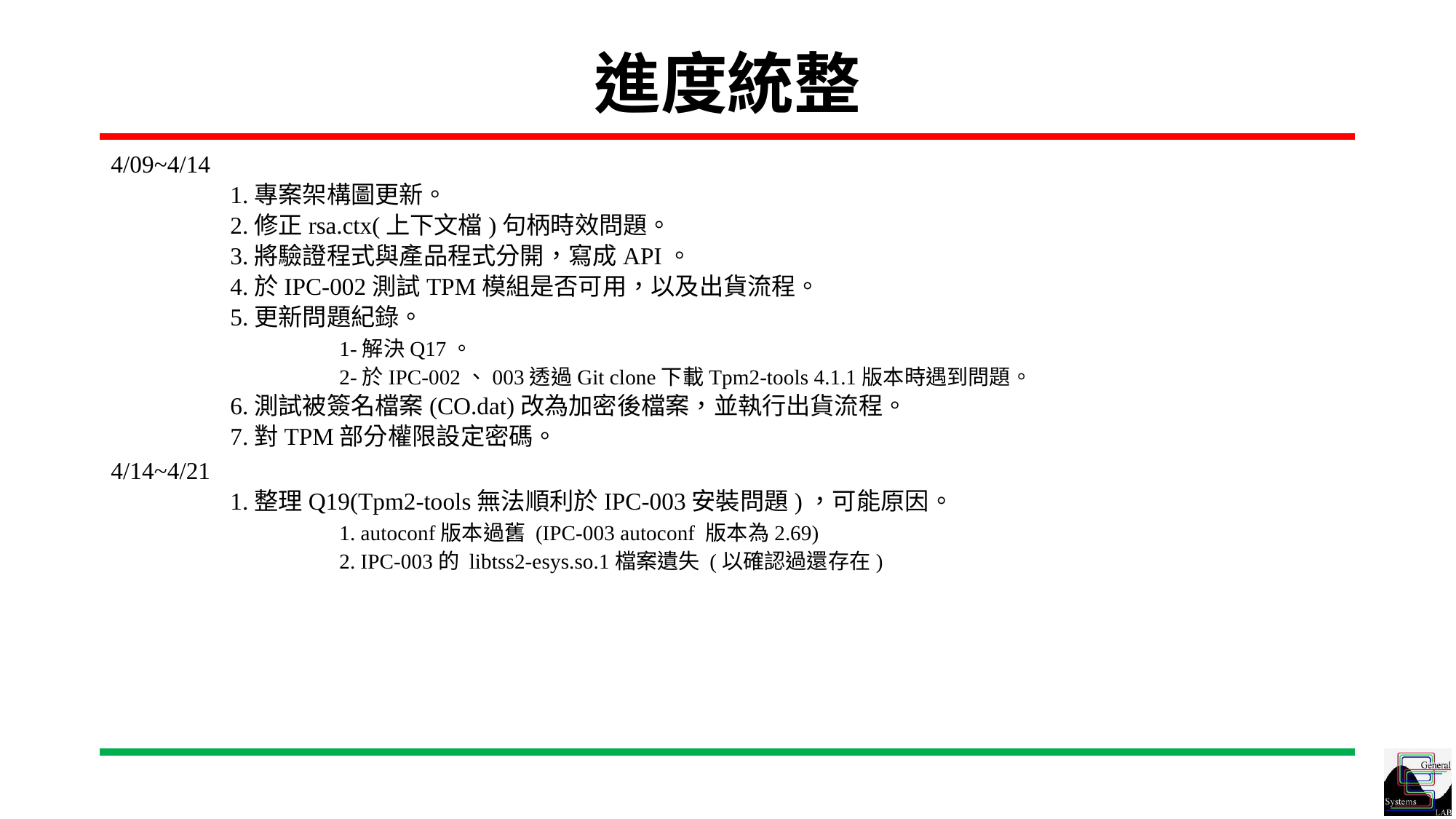

# 進度統整
4/09~4/14
1.專案架構圖更新。
2.修正rsa.ctx(上下文檔)句柄時效問題。
3.將驗證程式與產品程式分開，寫成API。
4.於IPC-002測試TPM模組是否可用，以及出貨流程。
5.更新問題紀錄。
	1-解決Q17。
	2-於IPC-002、003透過Git clone下載Tpm2-tools 4.1.1版本時遇到問題。
6.測試被簽名檔案(CO.dat)改為加密後檔案，並執行出貨流程。
7.對TPM部分權限設定密碼。
4/14~4/21
1.整理Q19(Tpm2-tools無法順利於IPC-003安裝問題)，可能原因。
	1. autoconf版本過舊 (IPC-003 autoconf 版本為2.69)
	2. IPC-003的 libtss2-esys.so.1檔案遺失 (以確認過還存在)